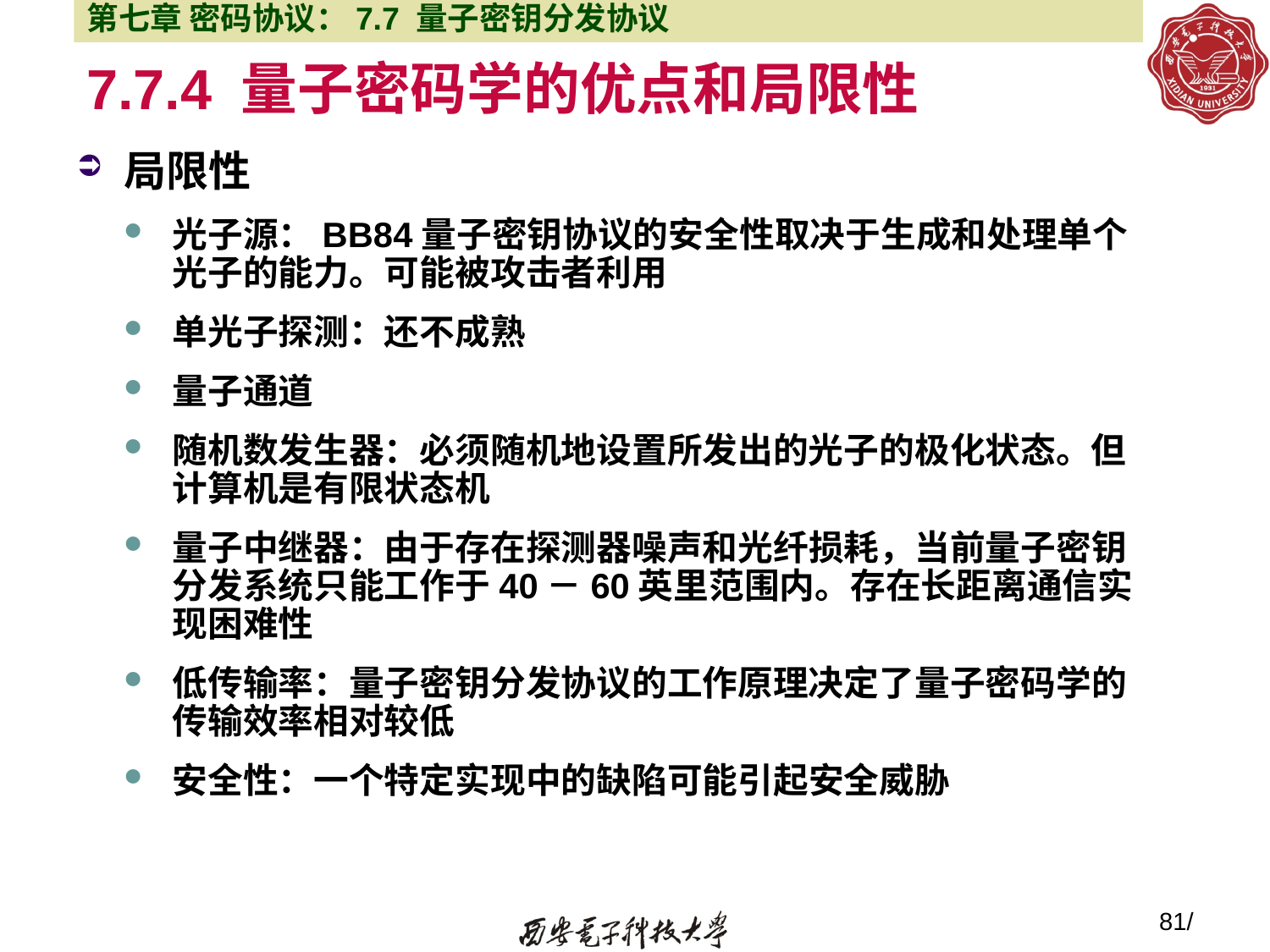

第七章 密码协议：7.7 量子密钥分发协议
7.7.4 量子密码学的优点和局限性
局限性
光子源：BB84量子密钥协议的安全性取决于生成和处理单个光子的能力。可能被攻击者利用
单光子探测：还不成熟
量子通道
随机数发生器：必须随机地设置所发出的光子的极化状态。但计算机是有限状态机
量子中继器：由于存在探测器噪声和光纤损耗，当前量子密钥分发系统只能工作于40－60英里范围内。存在长距离通信实现困难性
低传输率：量子密钥分发协议的工作原理决定了量子密码学的传输效率相对较低
安全性：一个特定实现中的缺陷可能引起安全威胁
81/